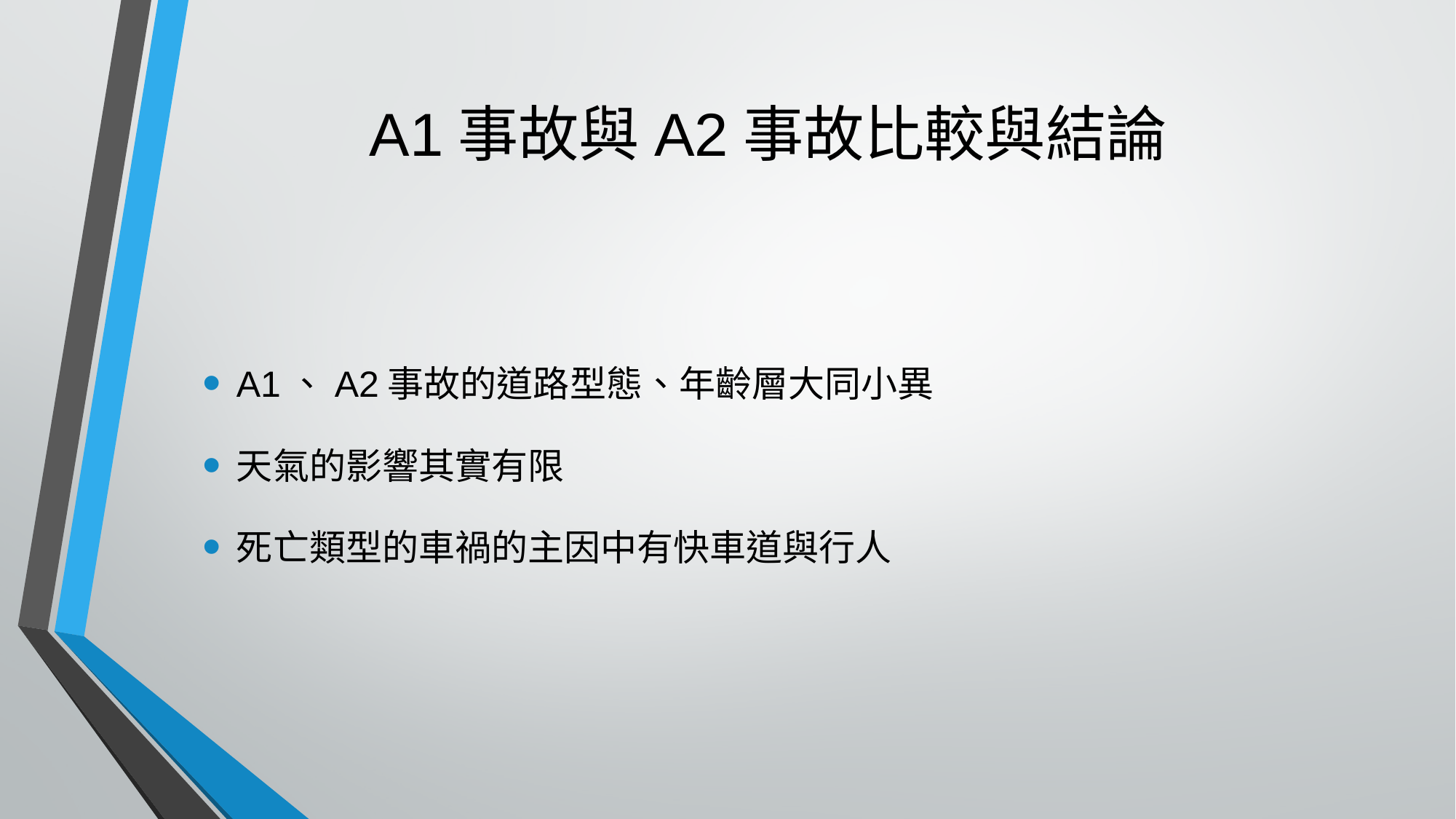

# A1事故與A2事故比較與結論
A1、A2事故的道路型態、年齡層大同小異
天氣的影響其實有限
死亡類型的車禍的主因中有快車道與行人